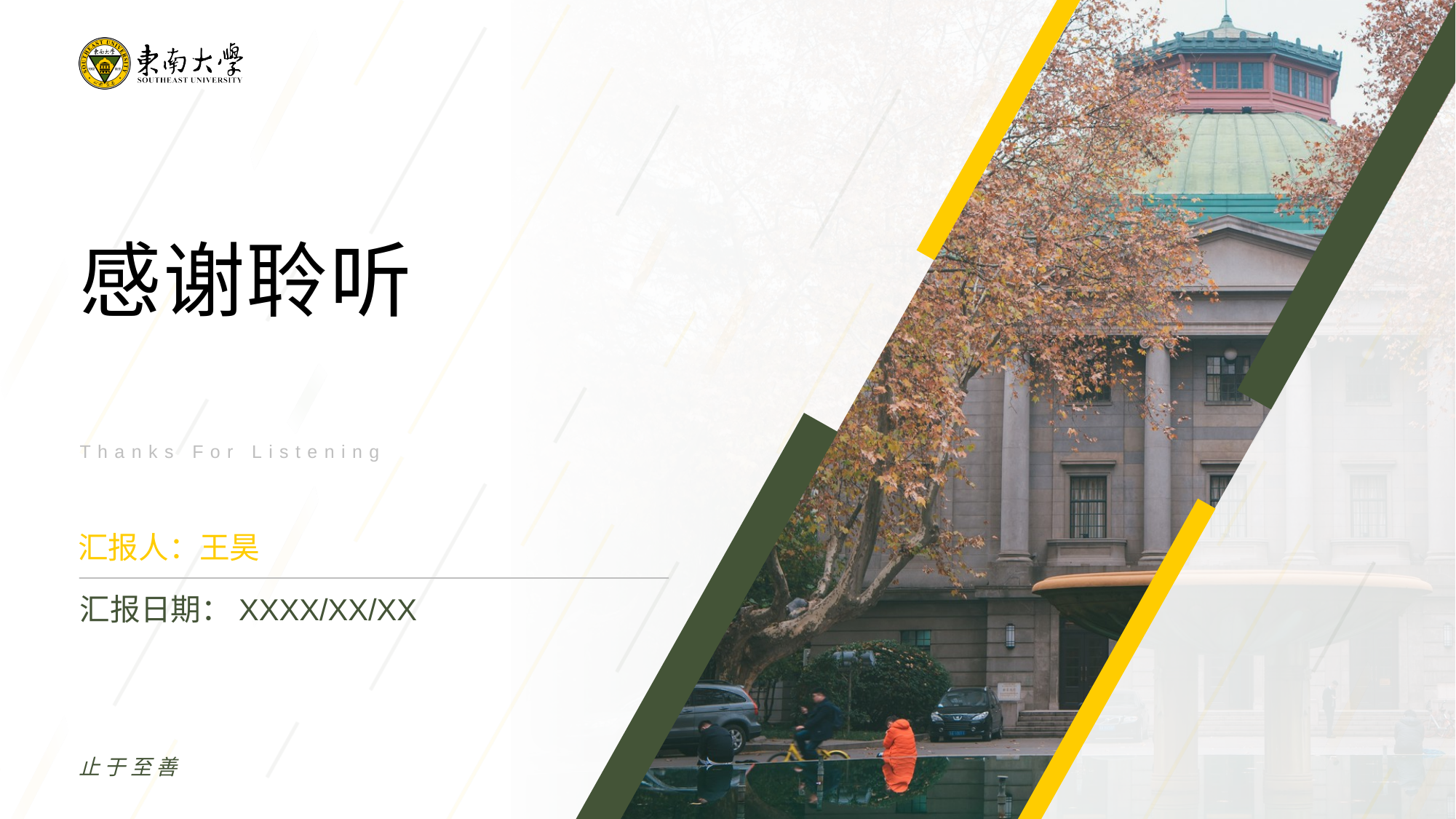

感谢聆听
Thanks For Listening
汇报人：王昊
汇报日期：XXXX/XX/XX
止于至善